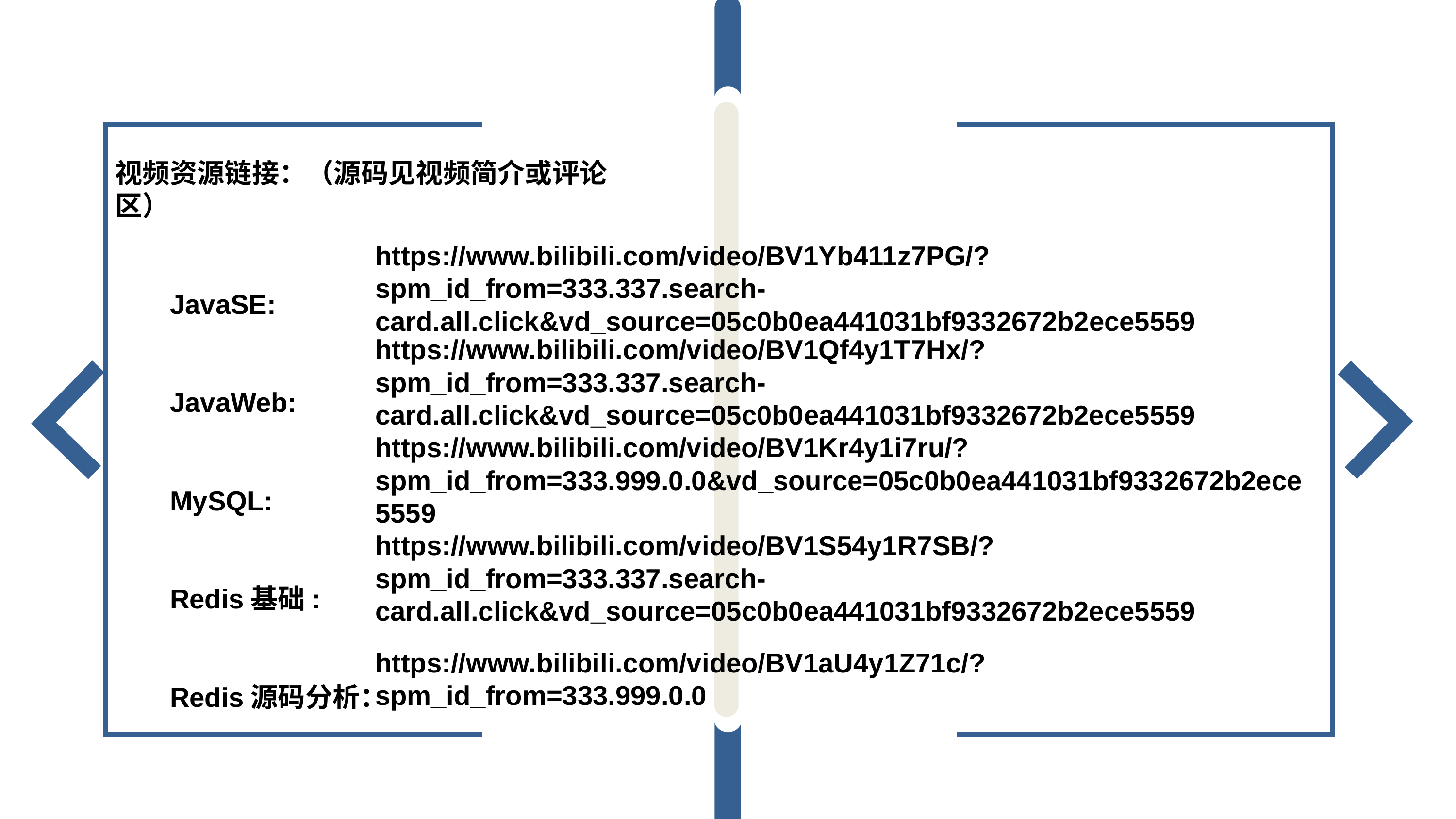

视频资源链接：（源码见视频简介或评论区）

JavaSE:

JavaWeb:

MySQL:

Redis基础:

Redis源码分析：
https://www.bilibili.com/video/BV1Yb411z7PG/?spm_id_from=333.337.search-card.all.click&vd_source=05c0b0ea441031bf9332672b2ece5559
https://www.bilibili.com/video/BV1Qf4y1T7Hx/?spm_id_from=333.337.search-card.all.click&vd_source=05c0b0ea441031bf9332672b2ece5559
https://www.bilibili.com/video/BV1Kr4y1i7ru/?spm_id_from=333.999.0.0&vd_source=05c0b0ea441031bf9332672b2ece5559
https://www.bilibili.com/video/BV1S54y1R7SB/?spm_id_from=333.337.search-card.all.click&vd_source=05c0b0ea441031bf9332672b2ece5559
https://www.bilibili.com/video/BV1aU4y1Z71c/?spm_id_from=333.999.0.0